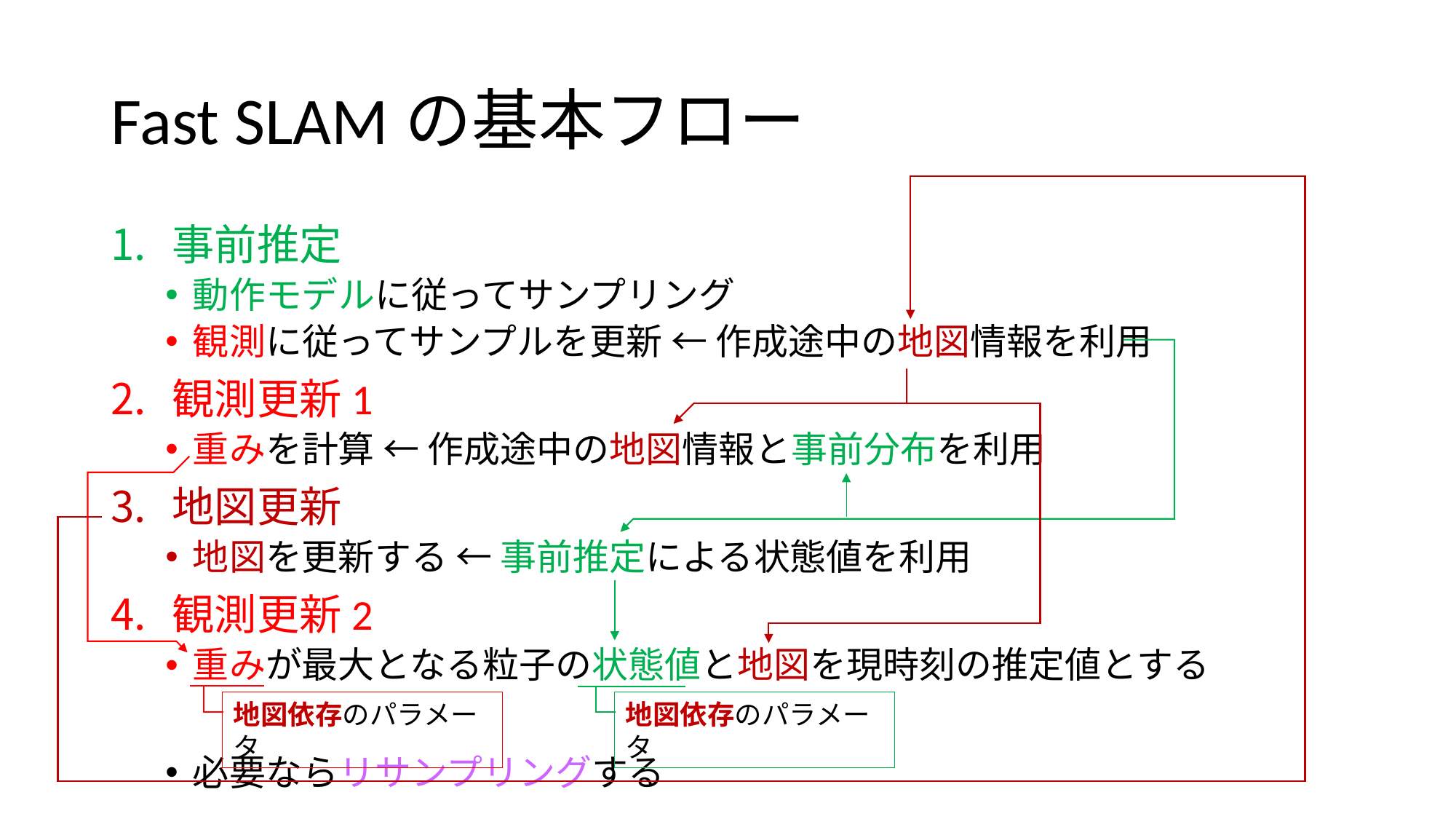

# Fast SLAMの基本フロー

事前推定
動作モデルに従ってサンプリング
観測に従ってサンプルを更新 ← 作成途中の地図情報を利用
観測更新1
重みを計算 ← 作成途中の地図情報と事前分布を利用
地図更新
地図を更新する ← 事前推定による状態値を利用
観測更新2
重みが最大となる粒子の状態値と地図を現時刻の推定値とする

必要ならリサンプリングする

地図依存のパラメータ
地図依存のパラメータ